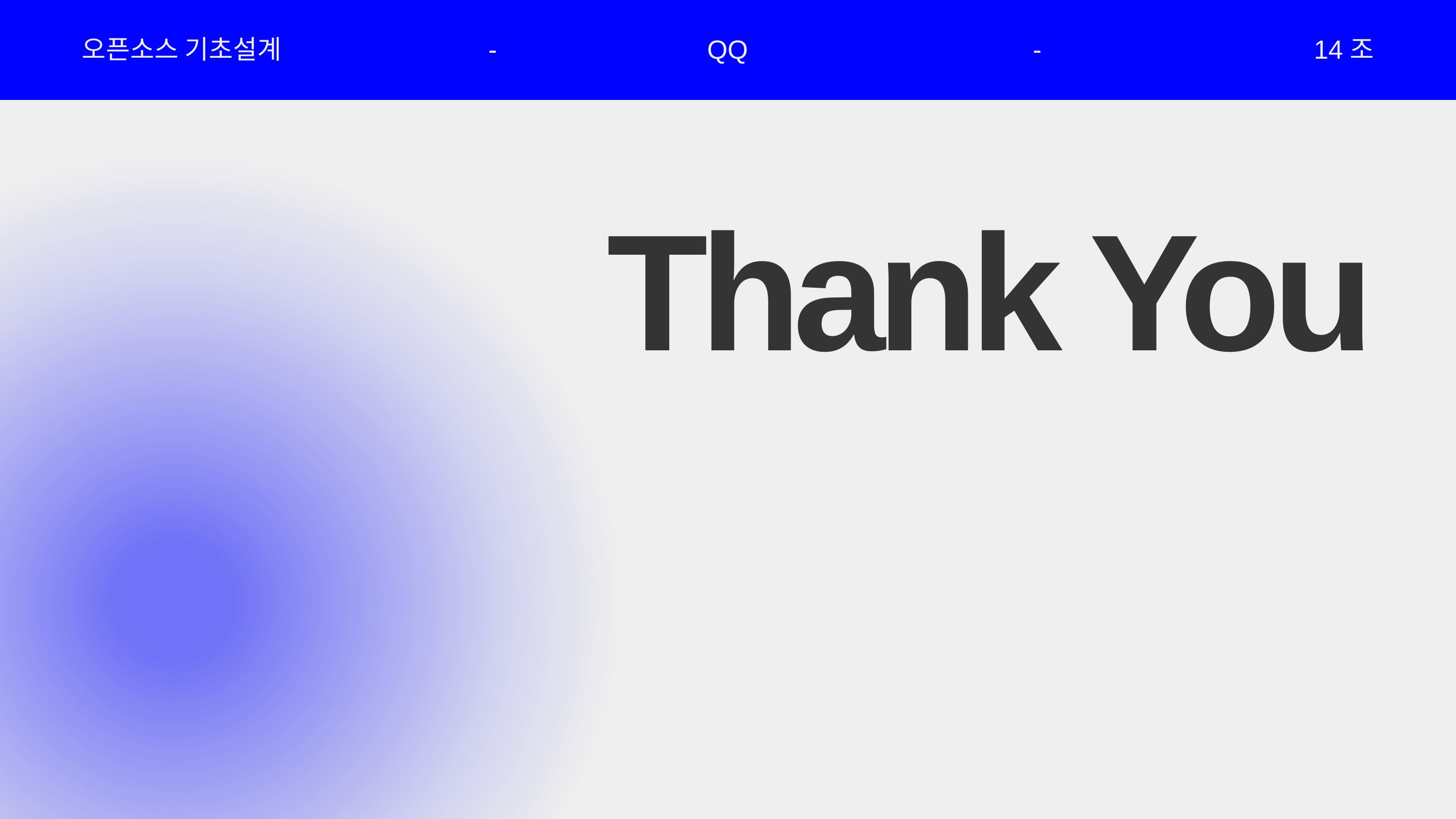

오픈소스 기초설계
-
QQ
-
14조

Thank You